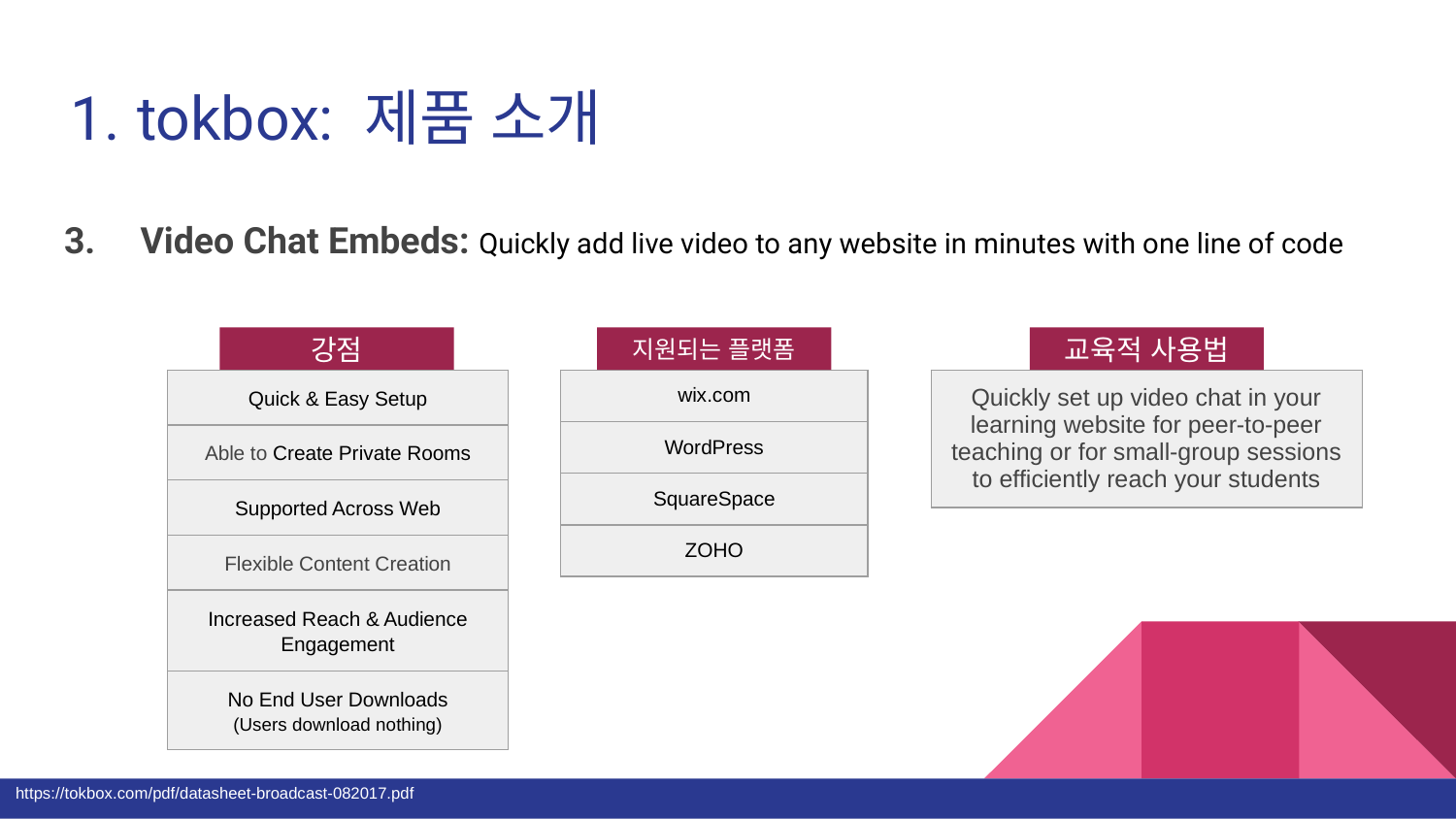

# tokbox: 제품 소개
3.     Video Chat Embeds: Quickly add live video to any website in minutes with one line of code

강점
지원되는 플랫폼
교육적 사용법
| Quick & Easy Setup |
| --- |
| Able to Create Private Rooms |
| Supported Across Web |
| Flexible Content Creation |
| Increased Reach & Audience Engagement |
| No End User Downloads (Users download nothing) |
| wix.com |
| --- |
| WordPress |
| SquareSpace |
| ZOHO |
| Quickly set up video chat in your learning website for peer-to-peer teaching or for small-group sessions to efficiently reach your students |
| --- |
https://tokbox.com/pdf/datasheet-broadcast-082017.pdf